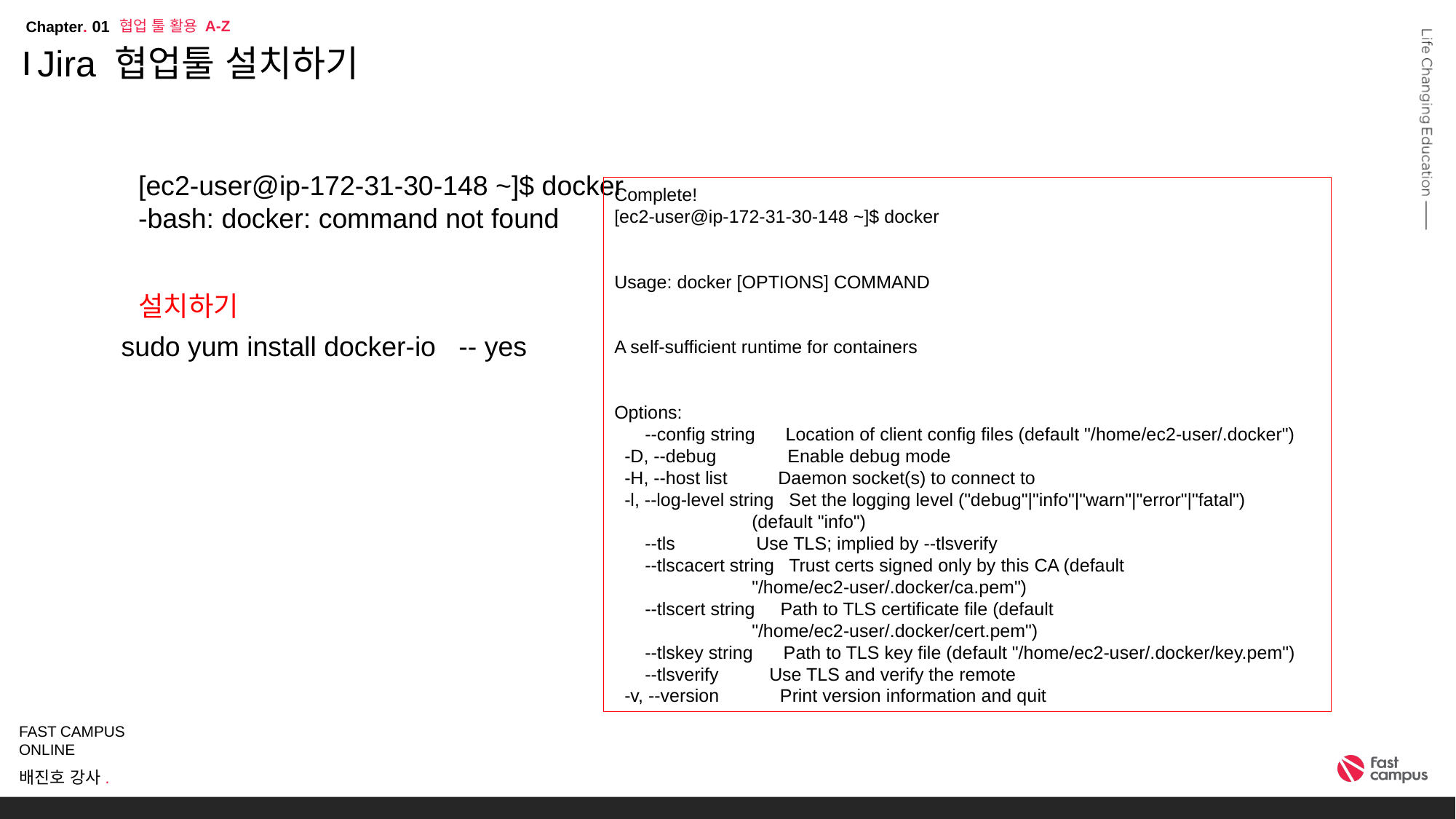

협업 툴 활용 A-Z
01
# Jira 협업툴 설치하기
[ec2-user@ip-172-31-30-148 ~]$ docker
-bash: docker: command not found
Complete!
[ec2-user@ip-172-31-30-148 ~]$ docker

Usage: docker [OPTIONS] COMMAND

A self-sufficient runtime for containers

Options:
      --config string      Location of client config files (default "/home/ec2-user/.docker")
  -D, --debug              Enable debug mode
  -H, --host list          Daemon socket(s) to connect to
  -l, --log-level string   Set the logging level ("debug"|"info"|"warn"|"error"|"fatal")
                           (default "info")
      --tls                Use TLS; implied by --tlsverify
      --tlscacert string   Trust certs signed only by this CA (default
                           "/home/ec2-user/.docker/ca.pem")
      --tlscert string     Path to TLS certificate file (default
                           "/home/ec2-user/.docker/cert.pem")
      --tlskey string      Path to TLS key file (default "/home/ec2-user/.docker/key.pem")
      --tlsverify          Use TLS and verify the remote
  -v, --version            Print version information and quit
설치하기
sudo yum install docker-io   -- yes